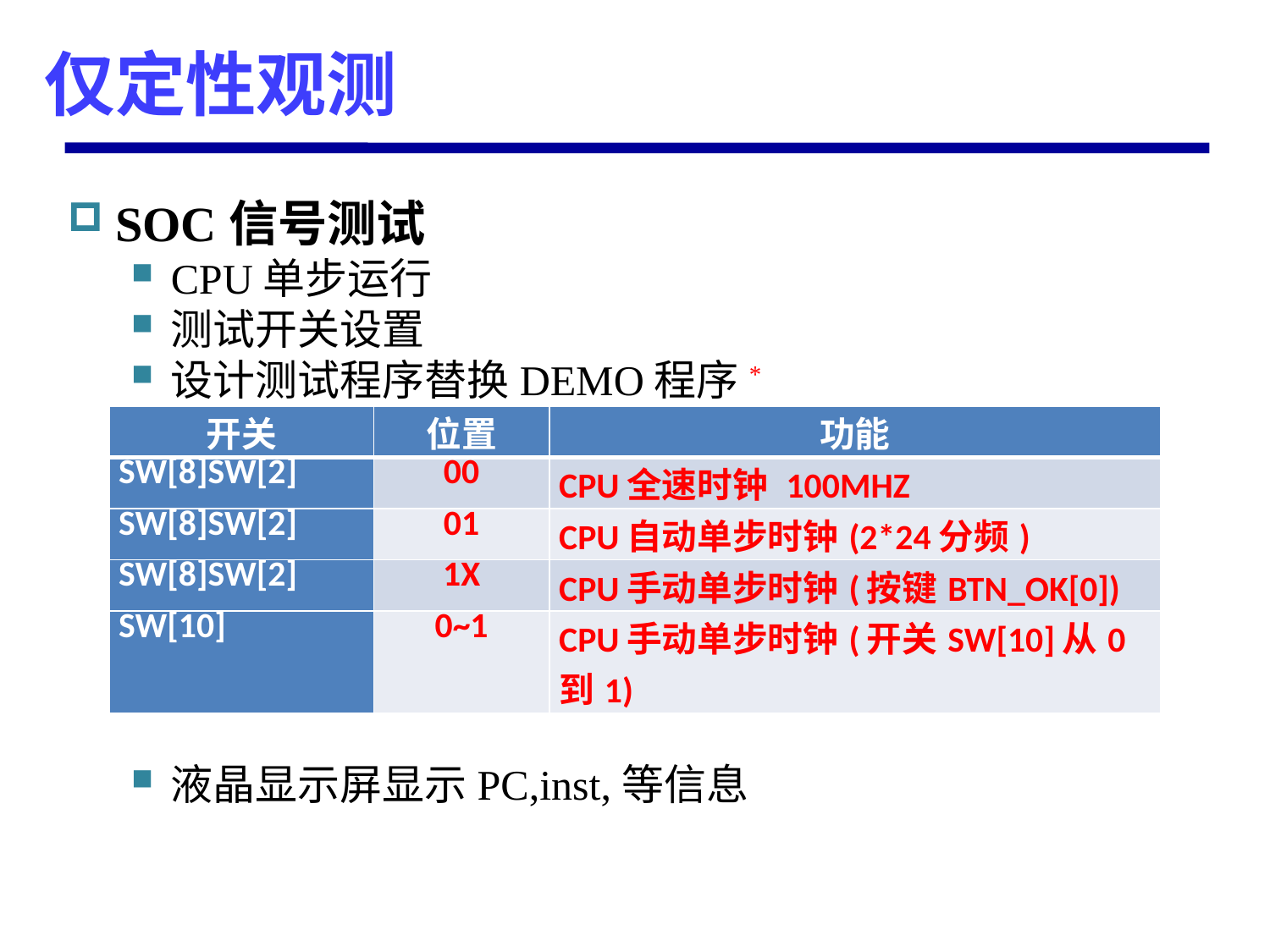

# 仅定性观测
SOC信号测试
CPU单步运行
测试开关设置
设计测试程序替换DEMO程序*

液晶显示屏显示PC,inst,等信息

| 开关 | 位置 | 功能 |
| --- | --- | --- |
| SW[8]SW[2] | 00 | CPU全速时钟 100MHZ |
| SW[8]SW[2] | 01 | CPU自动单步时钟(2\*24分频) |
| SW[8]SW[2] | 1X | CPU手动单步时钟(按键BTN\_OK[0]) |
| SW[10] | 0~1 | CPU手动单步时钟(开关SW[10]从0到1) |